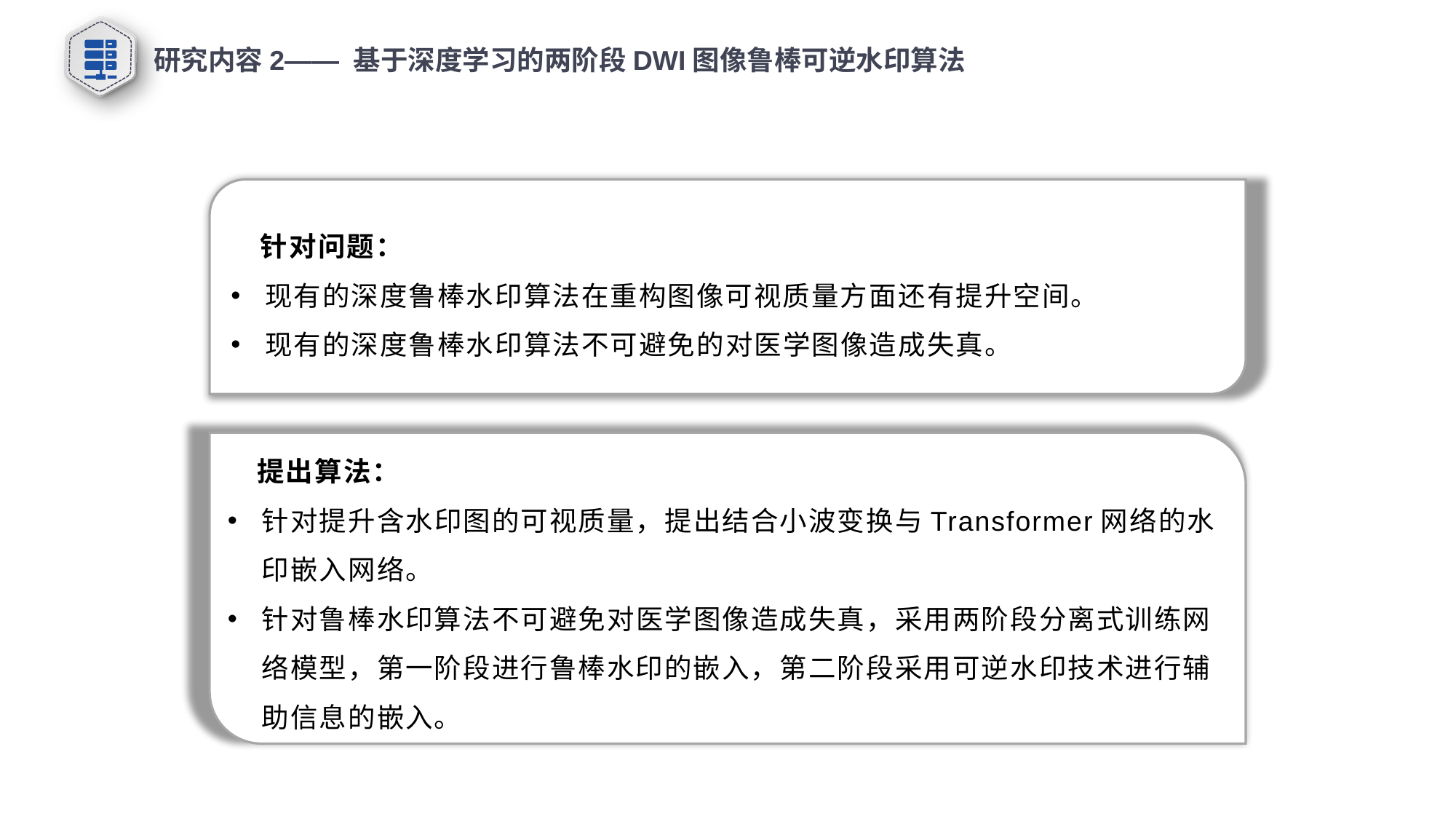

研究内容2—— 基于深度学习的两阶段DWI图像鲁棒可逆水印算法

   针对问题：
现有的深度鲁棒水印算法在重构图像可视质量方面还有提升空间。
现有的深度鲁棒水印算法不可避免的对医学图像造成失真。

   提出算法：
针对提升含水印图的可视质量，提出结合小波变换与Transformer网络的水印嵌入网络。
针对鲁棒水印算法不可避免对医学图像造成失真，采用两阶段分离式训练网络模型，第一阶段进行鲁棒水印的嵌入，第二阶段采用可逆水印技术进行辅助信息的嵌入。